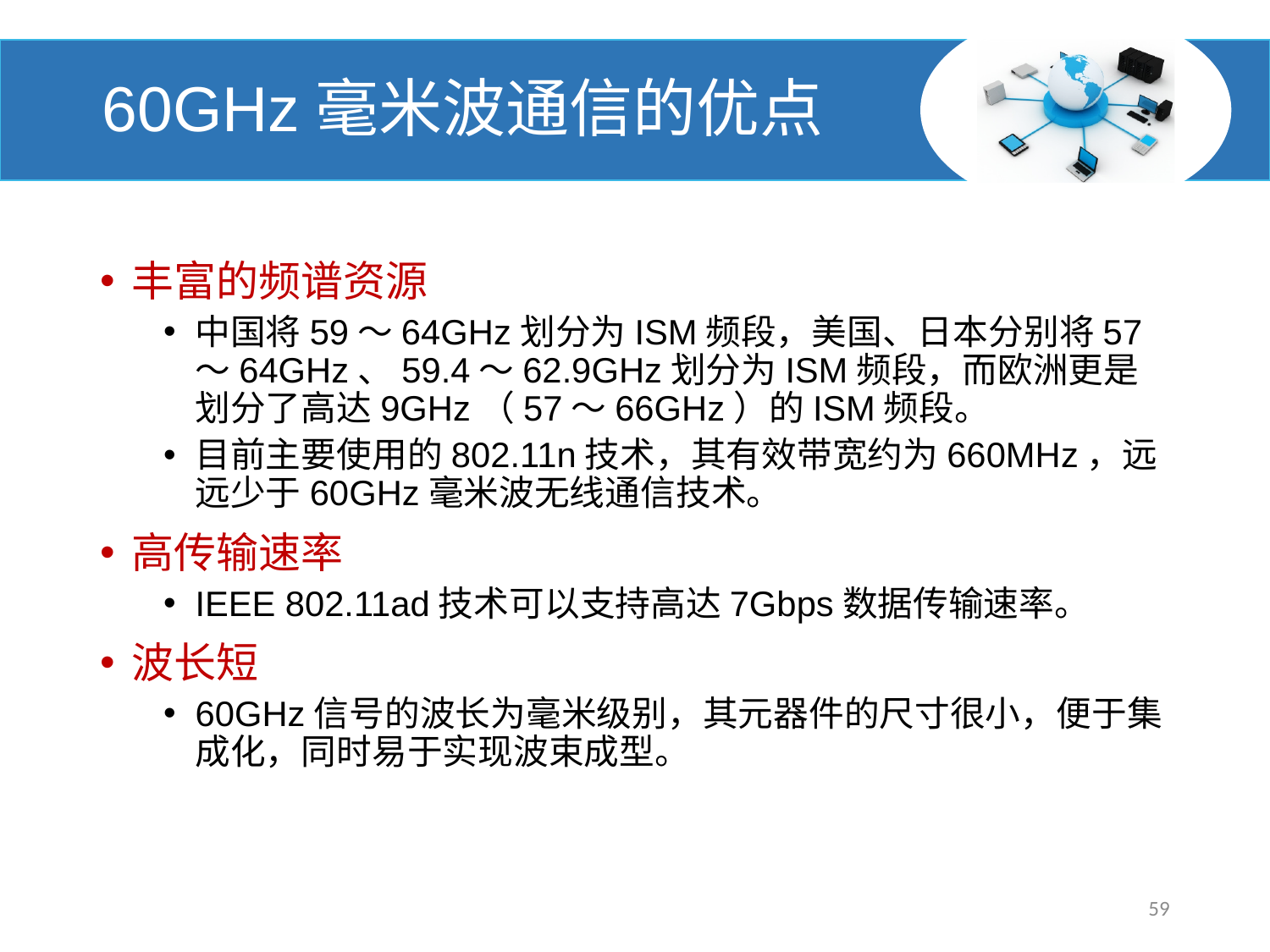

# 60GHz毫米波通信的优点
丰富的频谱资源
中国将59～64GHz划分为ISM频段，美国、日本分别将57～64GHz、59.4～62.9GHz划分为ISM频段，而欧洲更是划分了高达9GHz（57～66GHz）的ISM频段。
目前主要使用的802.11n技术，其有效带宽约为660MHz，远远少于60GHz毫米波无线通信技术。
高传输速率
IEEE 802.11ad技术可以支持高达7Gbps数据传输速率。
波长短
60GHz信号的波长为毫米级别，其元器件的尺寸很小，便于集成化，同时易于实现波束成型。

59